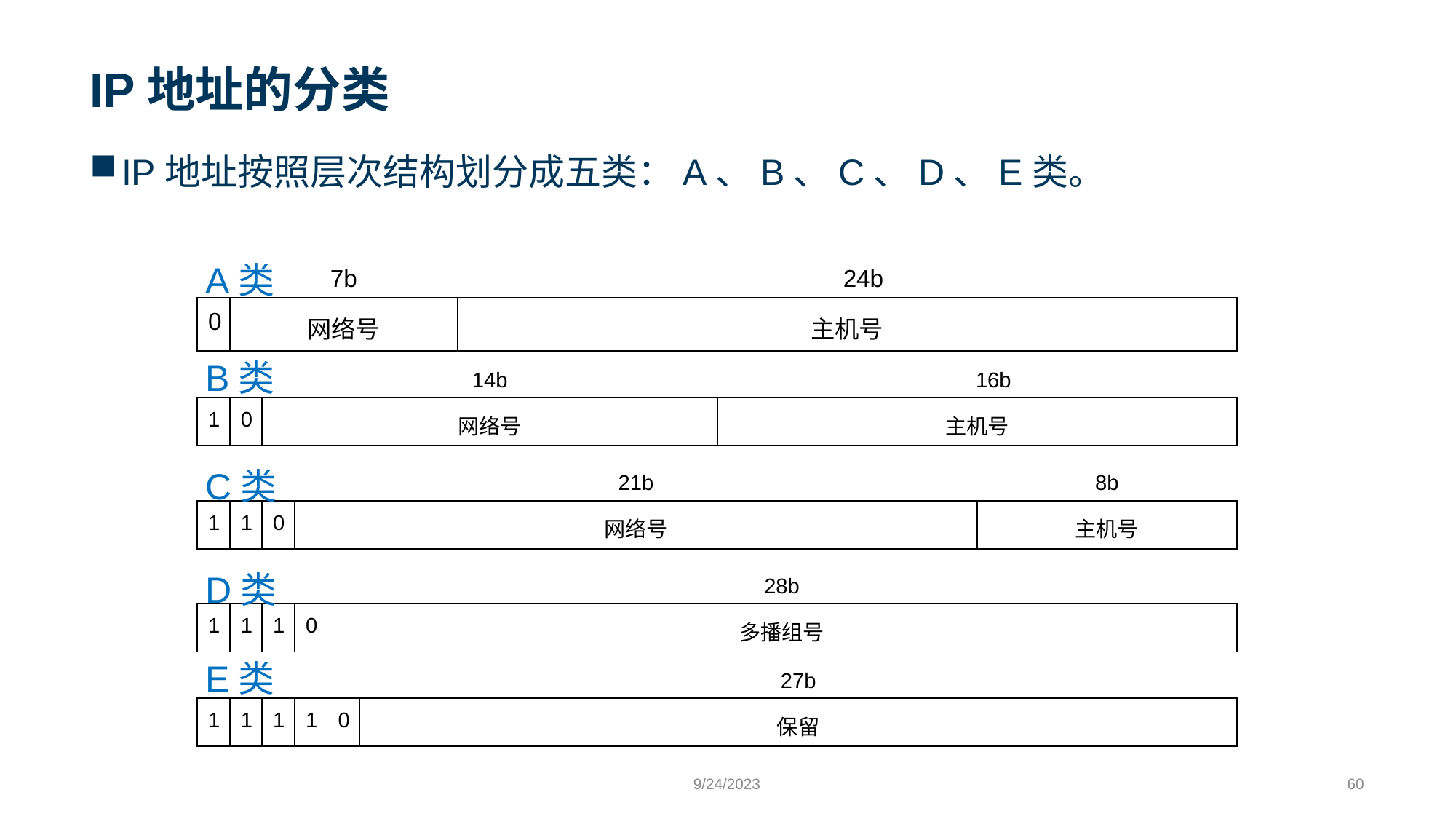

# IP地址的分类
IP地址按照层次结构划分成五类：A、B、C、D、E类。
A类
|  | 7b |  | 24b |
| --- | --- | --- | --- |
| 0 | 网络号 | 主机号 |  |
B类
|  |  | 14b |  | 16b |
| --- | --- | --- | --- | --- |
| 1 | 0 | 网络号 | 主机号 |  |
C类
|  |  |  | 21b | 8b |
| --- | --- | --- | --- | --- |
| 1 | 1 | 0 | 网络号 | 主机号 |
D类
|  |  |  |  | 28b |
| --- | --- | --- | --- | --- |
| 1 | 1 | 1 | 0 | 多播组号 |
E类
|  |  |  |  |  | 27b |
| --- | --- | --- | --- | --- | --- |
| 1 | 1 | 1 | 1 | 0 | 保留 |

9/24/2023
60